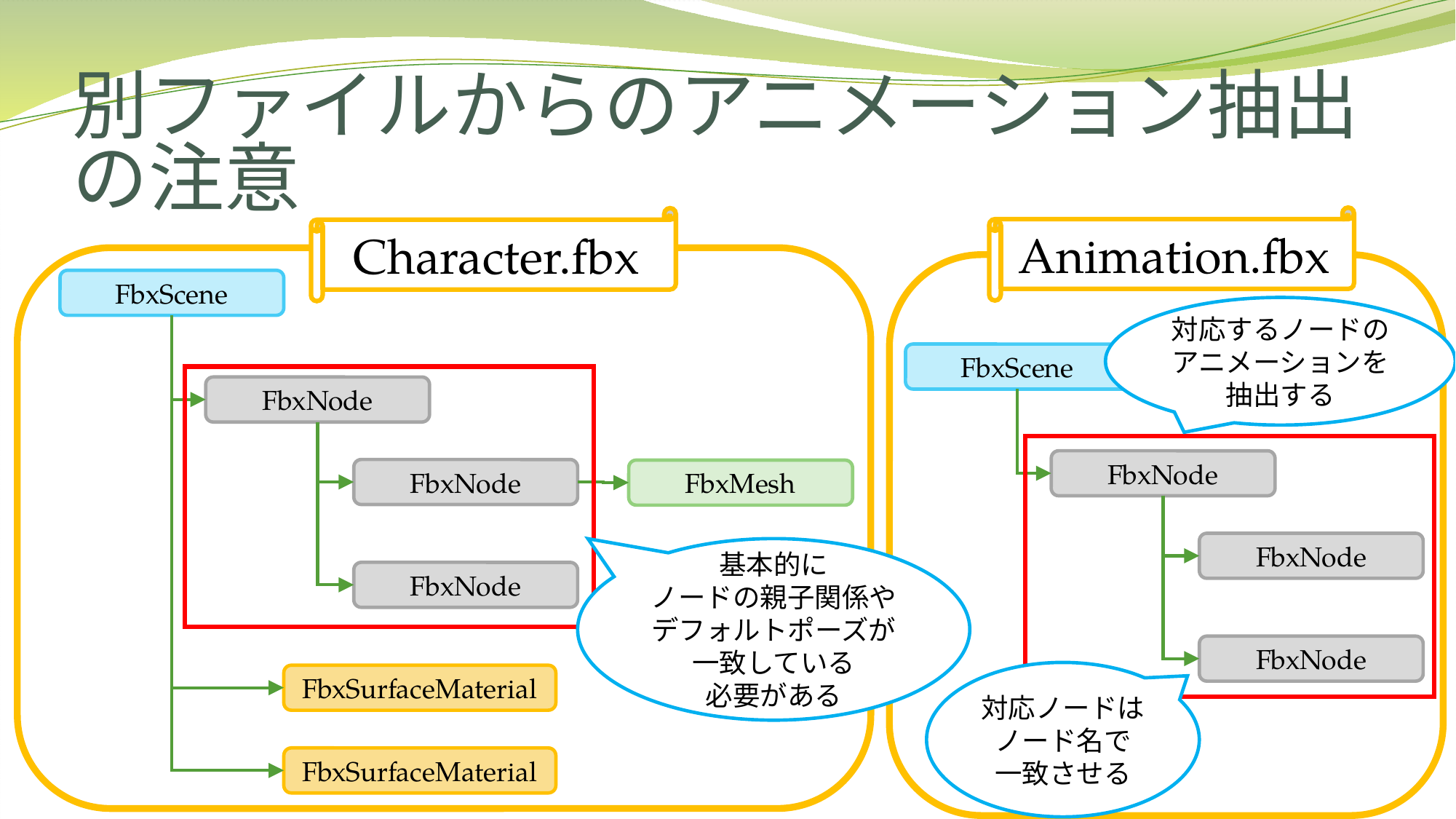

# 別ファイルからのアニメーション抽出の注意
Animation.fbx
Character.fbx

FbxScene
対応するノードの
アニメーションを
抽出する
FbxScene

FbxNode

FbxNode
FbxNode
FbxMesh
FbxNode
基本的に
ノードの親子関係や
デフォルトポーズが
一致している
必要がある
FbxNode
FbxNode
対応ノードは
ノード名で
一致させる
FbxSurfaceMaterial
FbxSurfaceMaterial